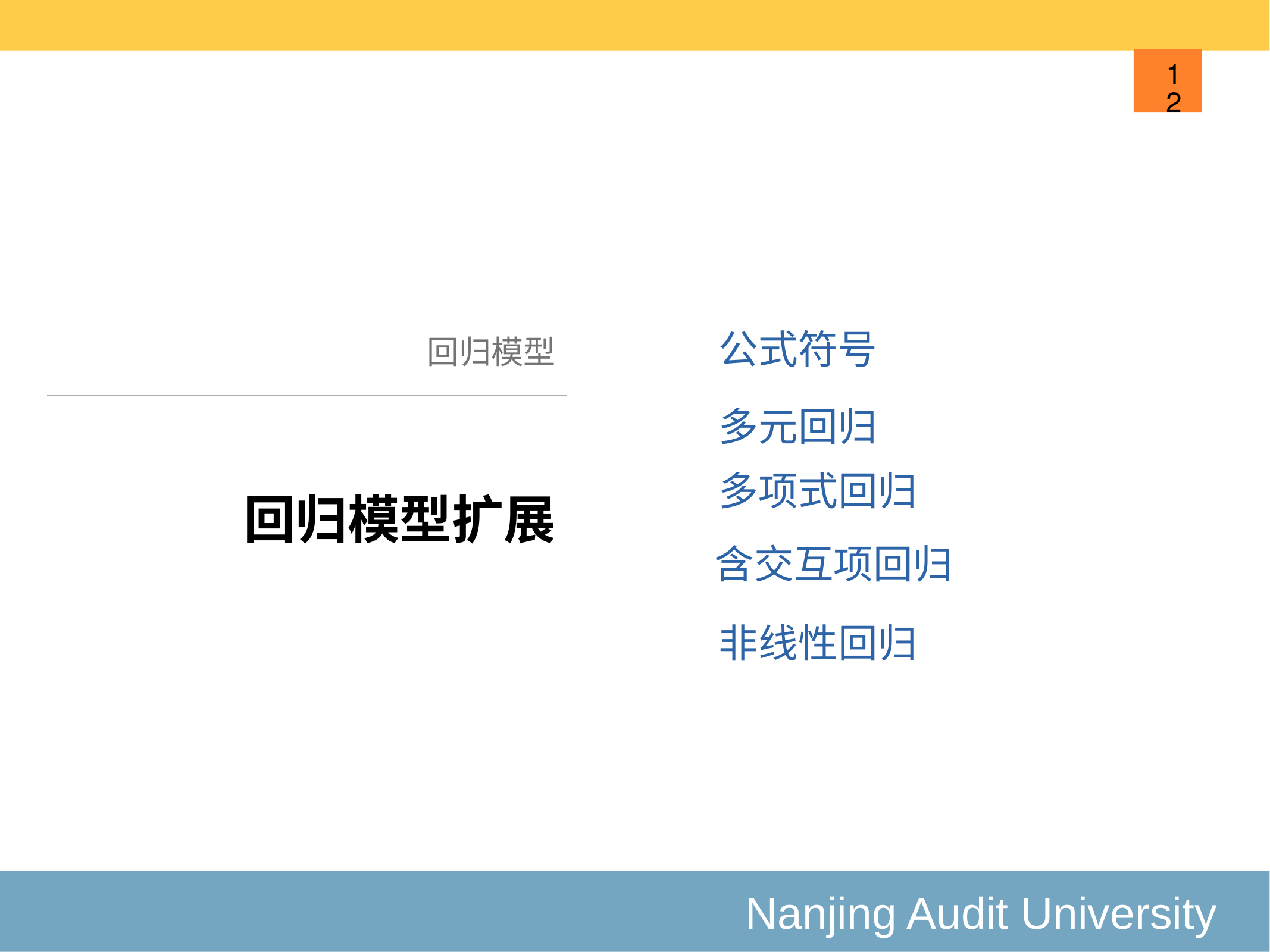

12
回归模型
公式符号
多元回归
# 回归模型扩展
多项式回归
含交互项回归
非线性回归